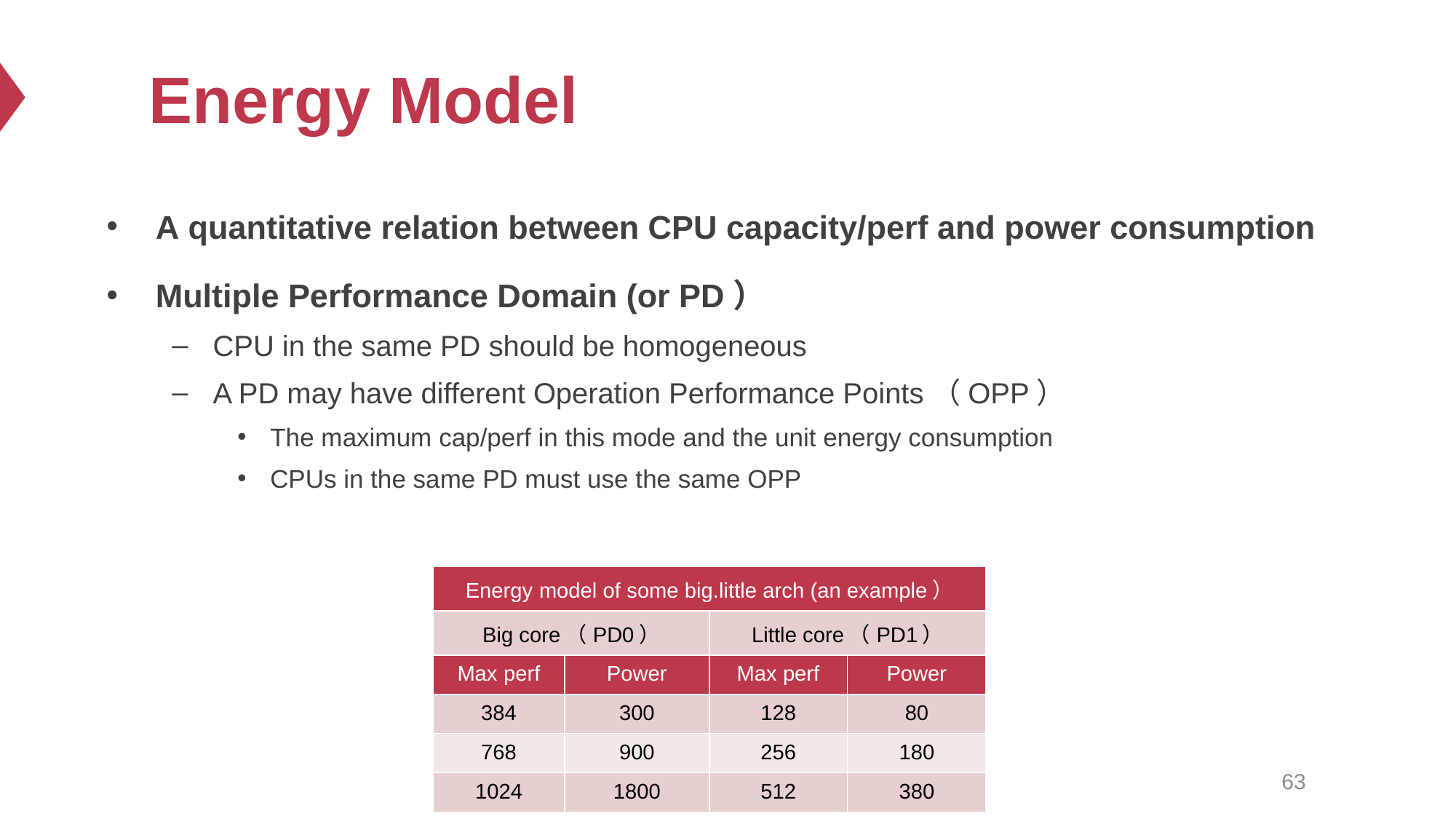

# Energy Model
A quantitative relation between CPU capacity/perf and power consumption
Multiple Performance Domain (or PD）
CPU in the same PD should be homogeneous
A PD may have different Operation Performance Points（OPP）
The maximum cap/perf in this mode and the unit energy consumption
CPUs in the same PD must use the same OPP

| Energy model of some big.little arch (an example） |  |  |  |
| --- | --- | --- | --- |
| Big core（PD0） |  | Little core（PD1） |  |
| Max perf | Power | Max perf | Power |
| 384 | 300 | 128 | 80 |
| 768 | 900 | 256 | 180 |
| 1024 | 1800 | 512 | 380 |
63
上海交通大学并行与分布式系统研究所（IPADS@SJTU）